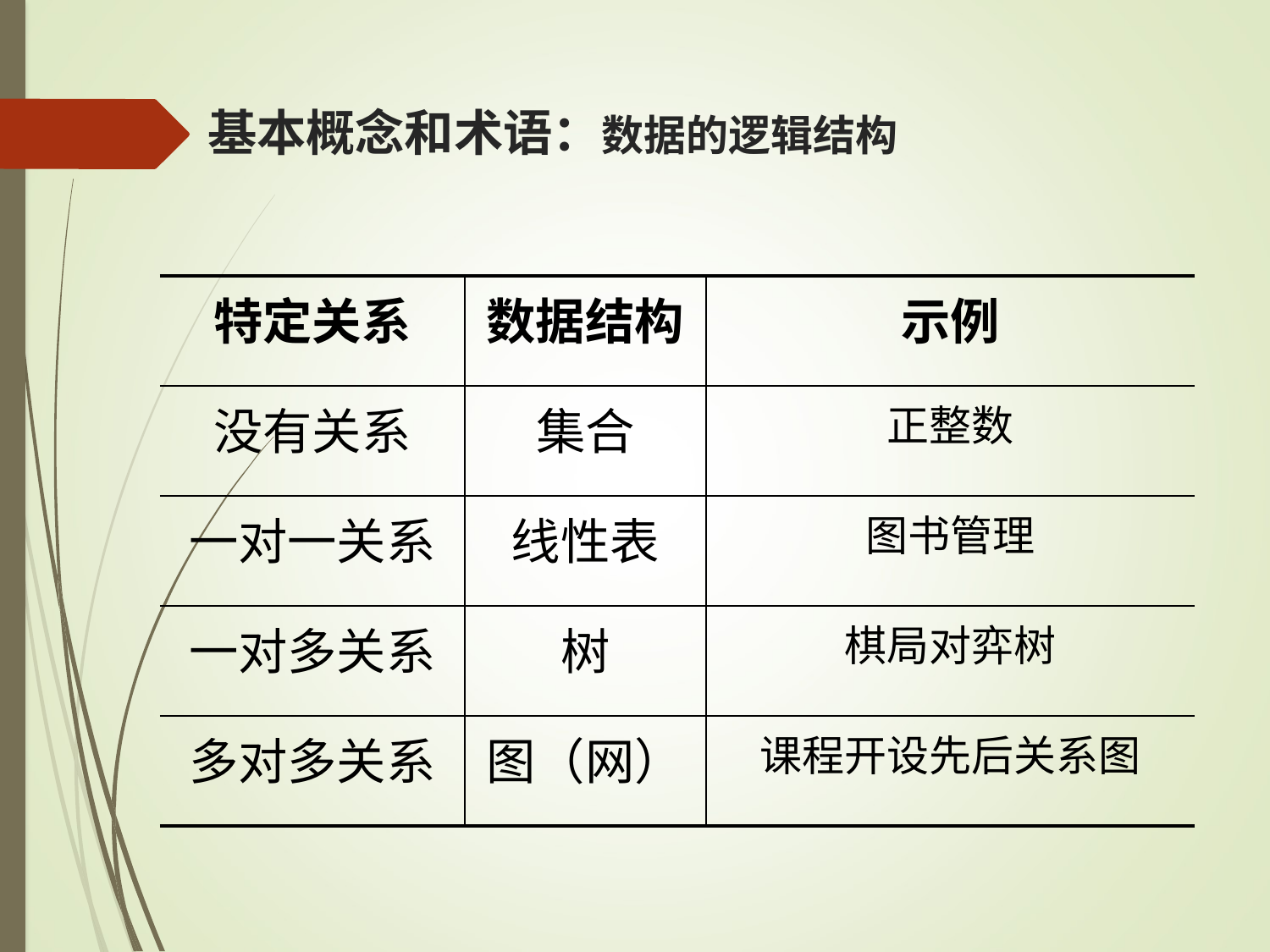

基本概念和术语：数据的逻辑结构
26
| 特定关系 | 数据结构 | 示例 |
| --- | --- | --- |
| 没有关系 | 集合 | 正整数 |
| 一对一关系 | 线性表 | 图书管理 |
| 一对多关系 | 树 | 棋局对弈树 |
| 多对多关系 | 图（网） | 课程开设先后关系图 |